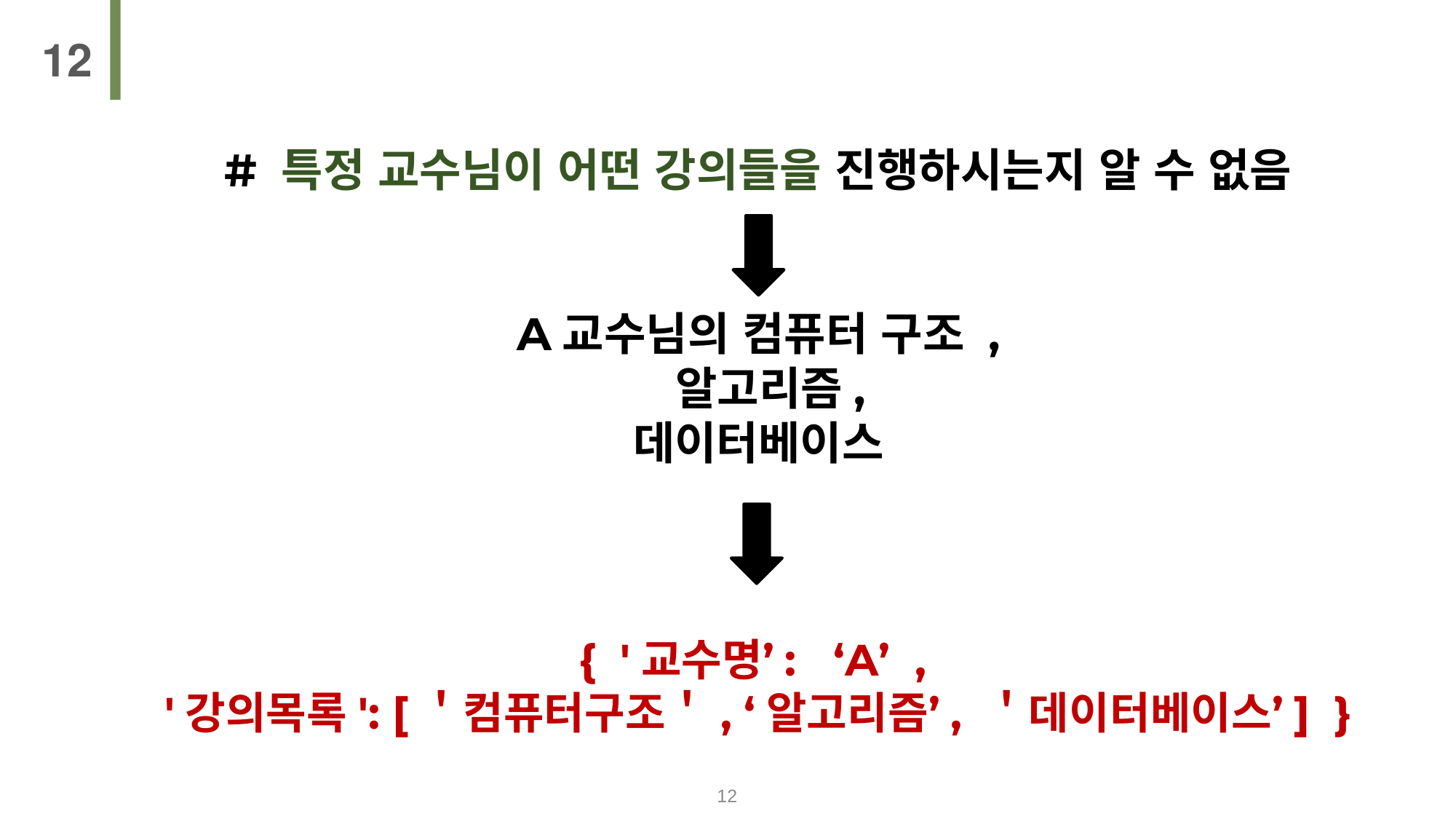

12

# 특정 교수님이 어떤 강의들을 진행하시는지 알 수 없음

A교수님의 컴퓨터 구조 ,
 알고리즘,
데이터베이스

{  '교수명’:   ‘A’  ,
'강의목록': [＇컴퓨터구조＇, ‘알고리즘’, ＇데이터베이스’]  }

12